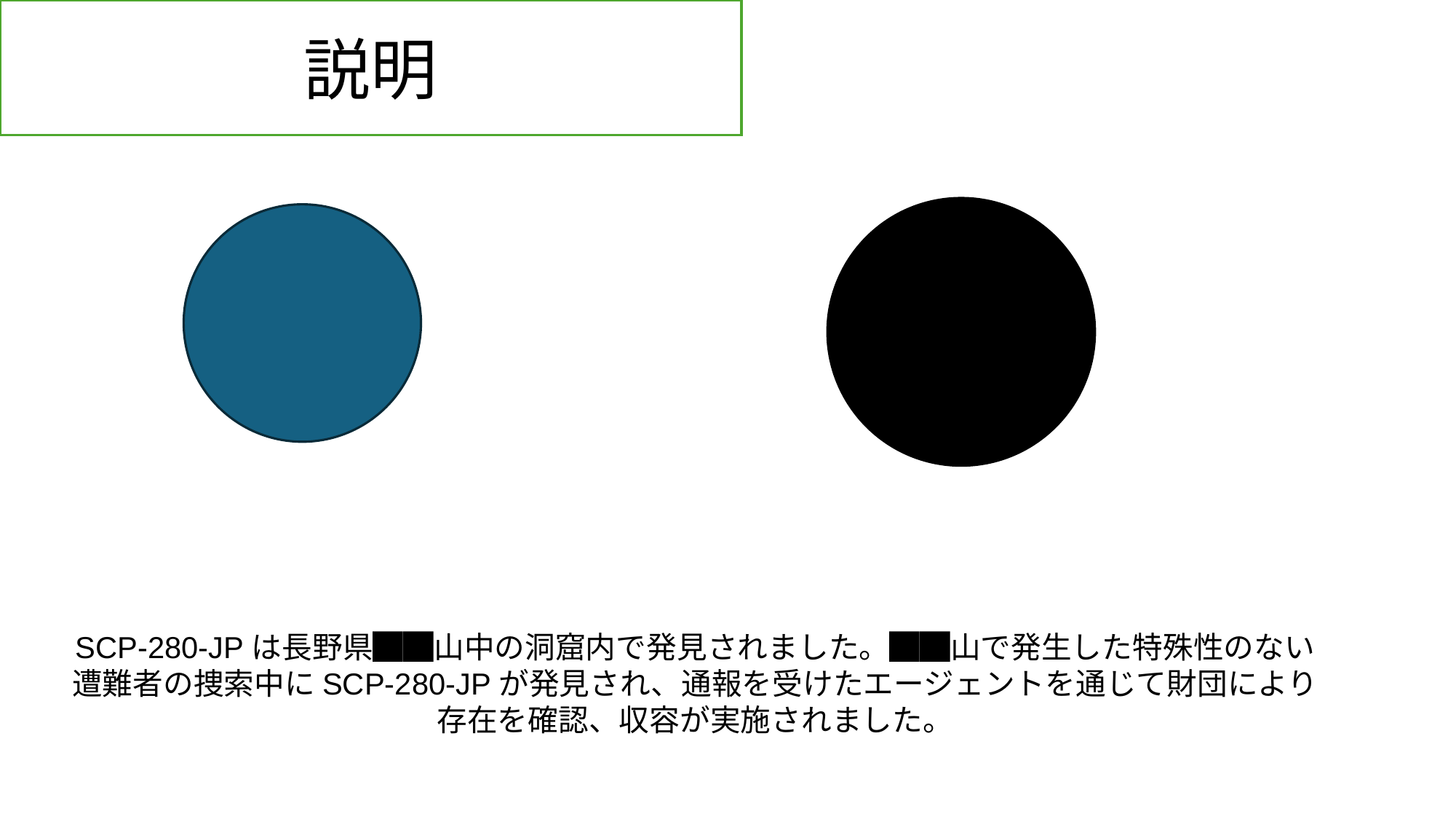

説明

SCP-280-JPは長野県██山中の洞窟内で発見されました。██山で発生した特殊性のない遭難者の捜索中にSCP-280-JPが発見され、通報を受けたエージェントを通じて財団により存在を確認、収容が実施されました。